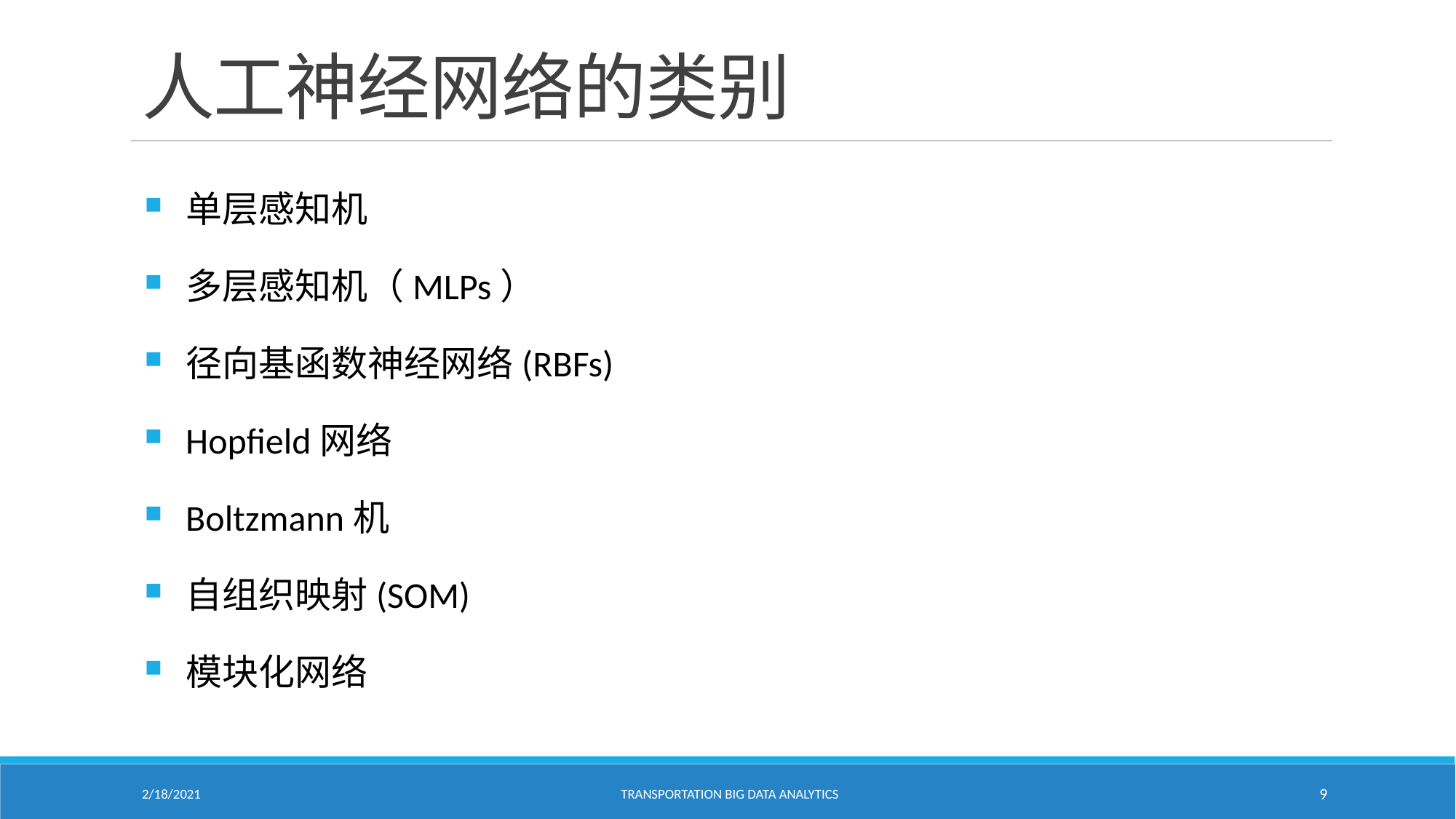

# 人工神经网络的类别
单层感知机
多层感知机（MLPs）
径向基函数神经网络(RBFs)
Hopfield网络
Boltzmann机
自组织映射(SOM)
模块化网络
2/18/2021
Transportation Big Data Analytics
9